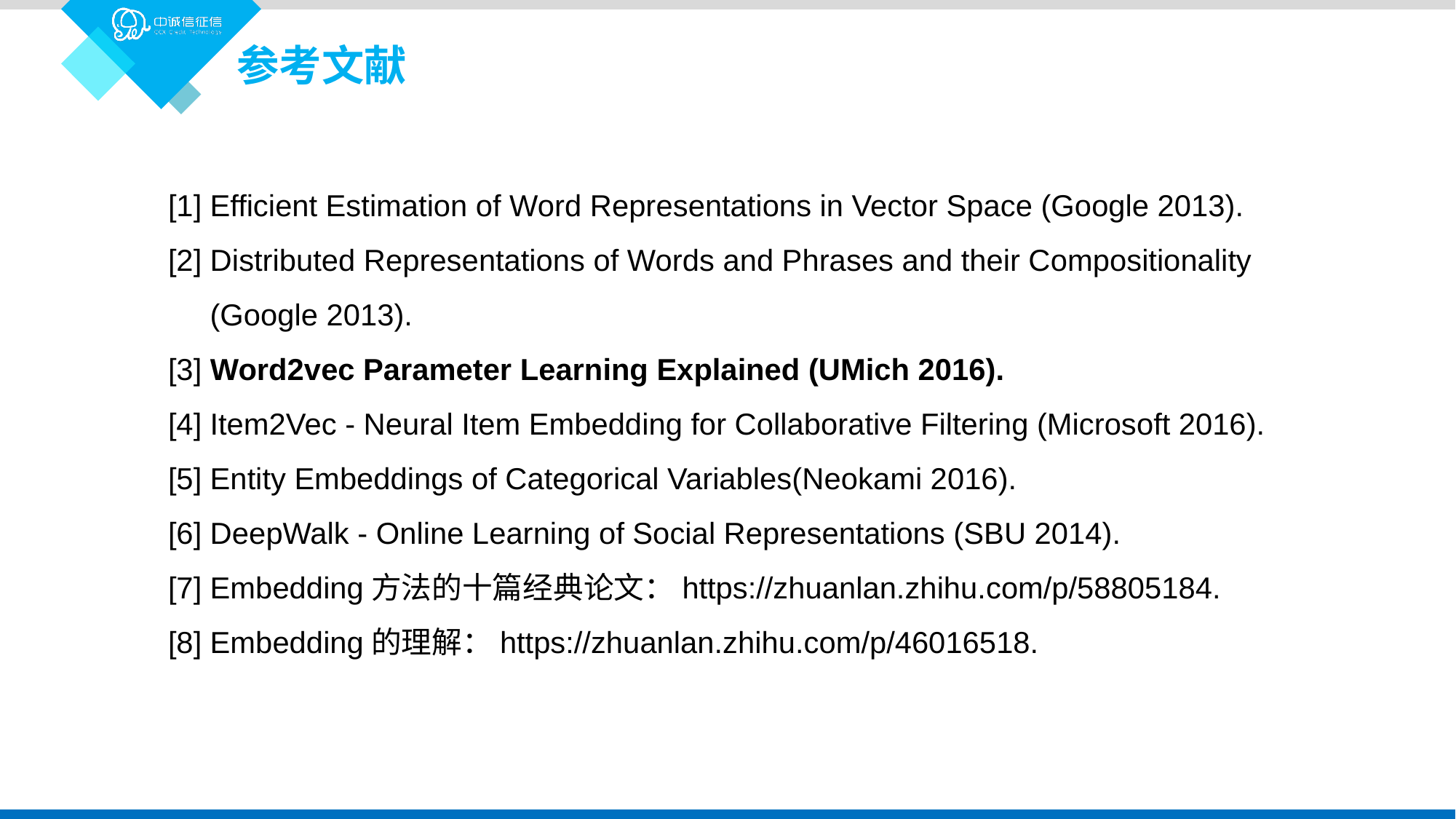

参考文献
[1] Efficient Estimation of Word Representations in Vector Space (Google 2013).
[2] Distributed Representations of Words and Phrases and their Compositionality
     (Google 2013).
[3] Word2vec Parameter Learning Explained (UMich 2016).
[4] Item2Vec - Neural Item Embedding for Collaborative Filtering (Microsoft 2016).
[5] Entity Embeddings of Categorical Variables(Neokami 2016).
[6] DeepWalk - Online Learning of Social Representations (SBU 2014).
[7] Embedding方法的十篇经典论文：https://zhuanlan.zhihu.com/p/58805184.
[8] Embedding的理解：https://zhuanlan.zhihu.com/p/46016518.